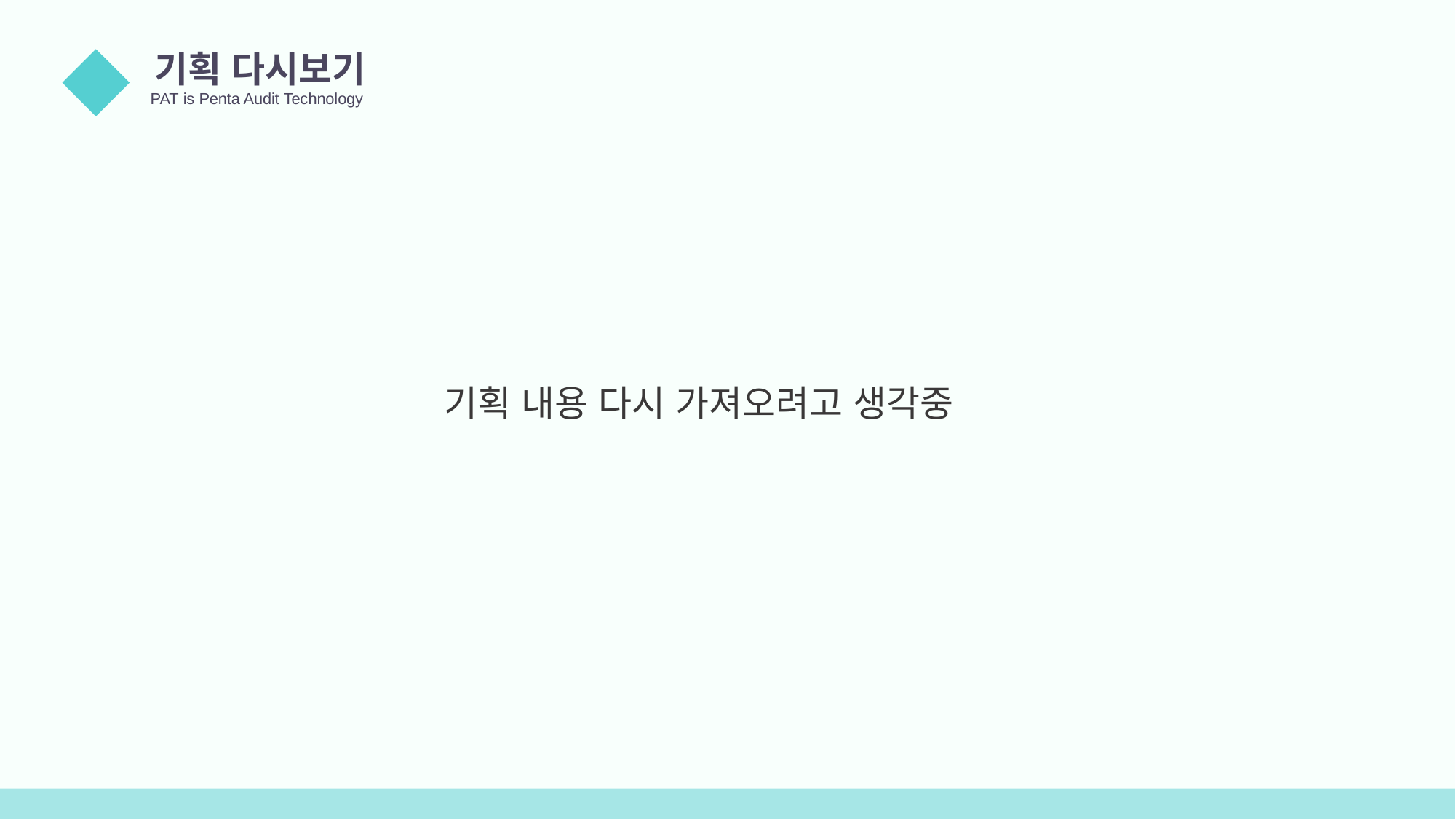

기획 다시보기
PAT is Penta Audit Technology

01
기획 내용 다시 가져오려고 생각중